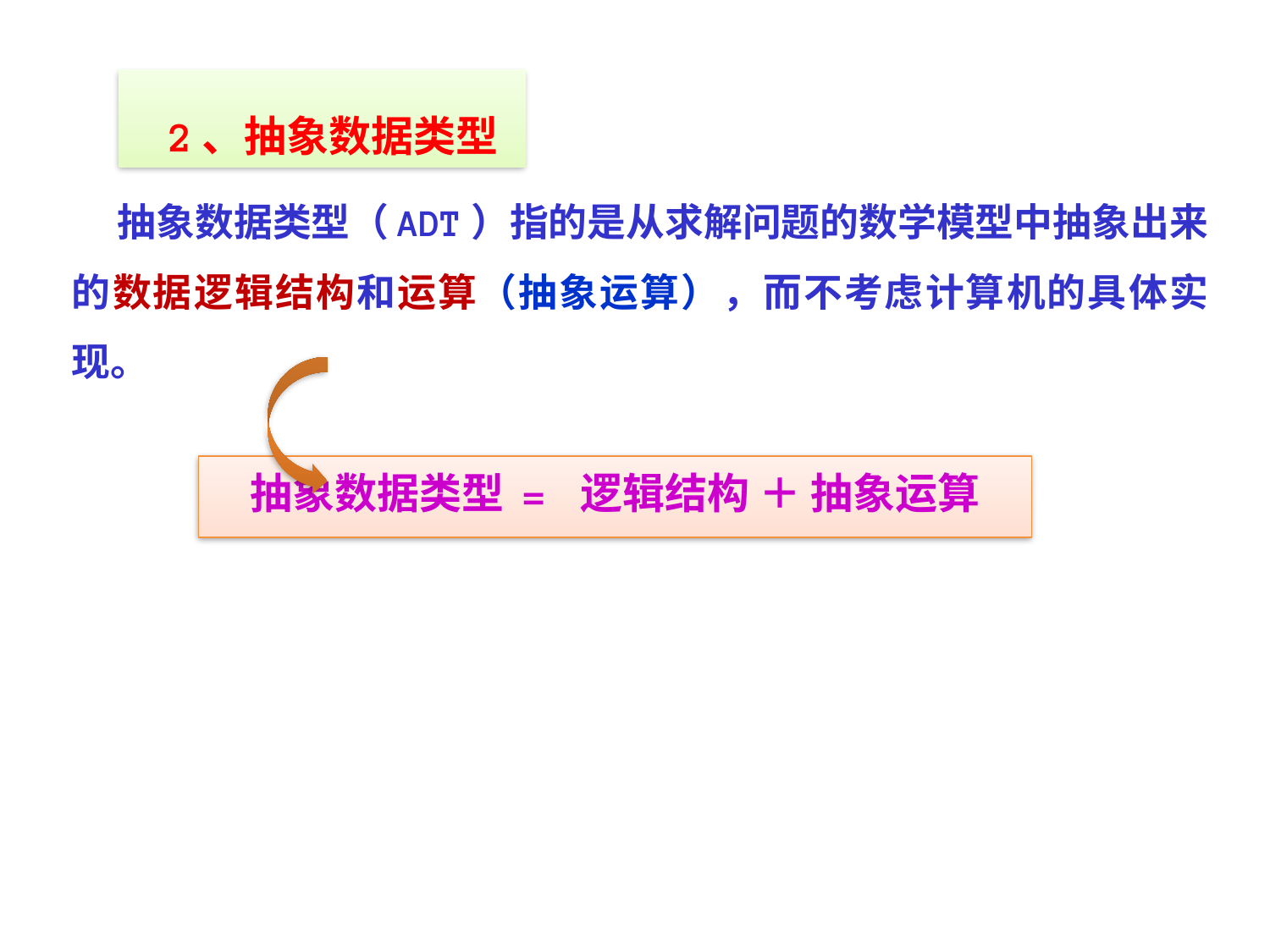

2、抽象数据类型
    抽象数据类型（ADT）指的是从求解问题的数学模型中抽象出来的数据逻辑结构和运算（抽象运算），而不考虑计算机的具体实现。

抽象数据类型 = 逻辑结构 ＋ 抽象运算